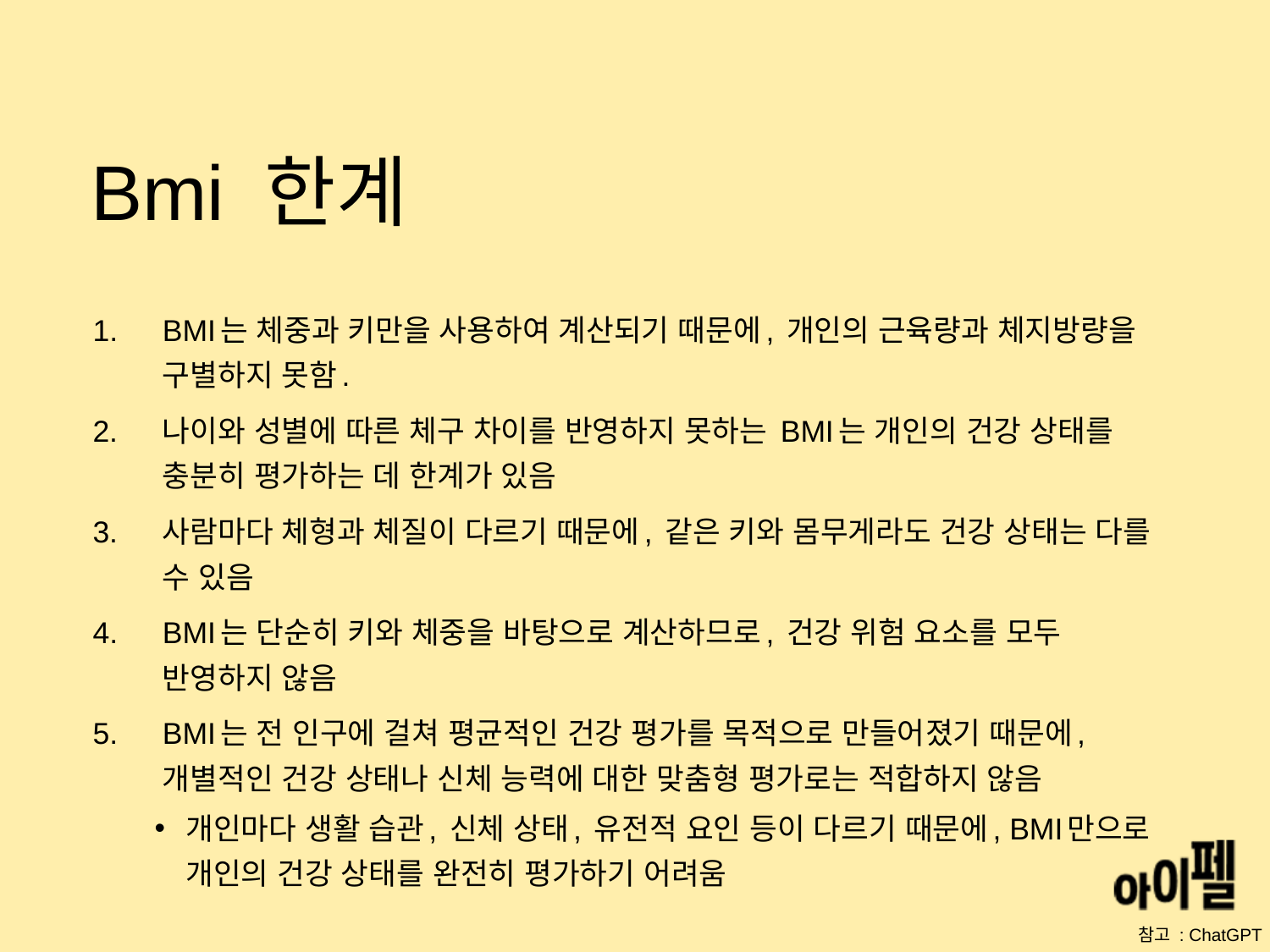

# Bmi 한계
BMI는 체중과 키만을 사용하여 계산되기 때문에, 개인의 근육량과 체지방량을 구별하지 못함.
나이와 성별에 따른 체구 차이를 반영하지 못하는 BMI는 개인의 건강 상태를 충분히 평가하는 데 한계가 있음
사람마다 체형과 체질이 다르기 때문에, 같은 키와 몸무게라도 건강 상태는 다를 수 있음
BMI는 단순히 키와 체중을 바탕으로 계산하므로, 건강 위험 요소를 모두 반영하지 않음
BMI는 전 인구에 걸쳐 평균적인 건강 평가를 목적으로 만들어졌기 때문에, 개별적인 건강 상태나 신체 능력에 대한 맞춤형 평가로는 적합하지 않음
개인마다 생활 습관, 신체 상태, 유전적 요인 등이 다르기 때문에, BMI만으로 개인의 건강 상태를 완전히 평가하기 어려움

참고 : ChatGPT